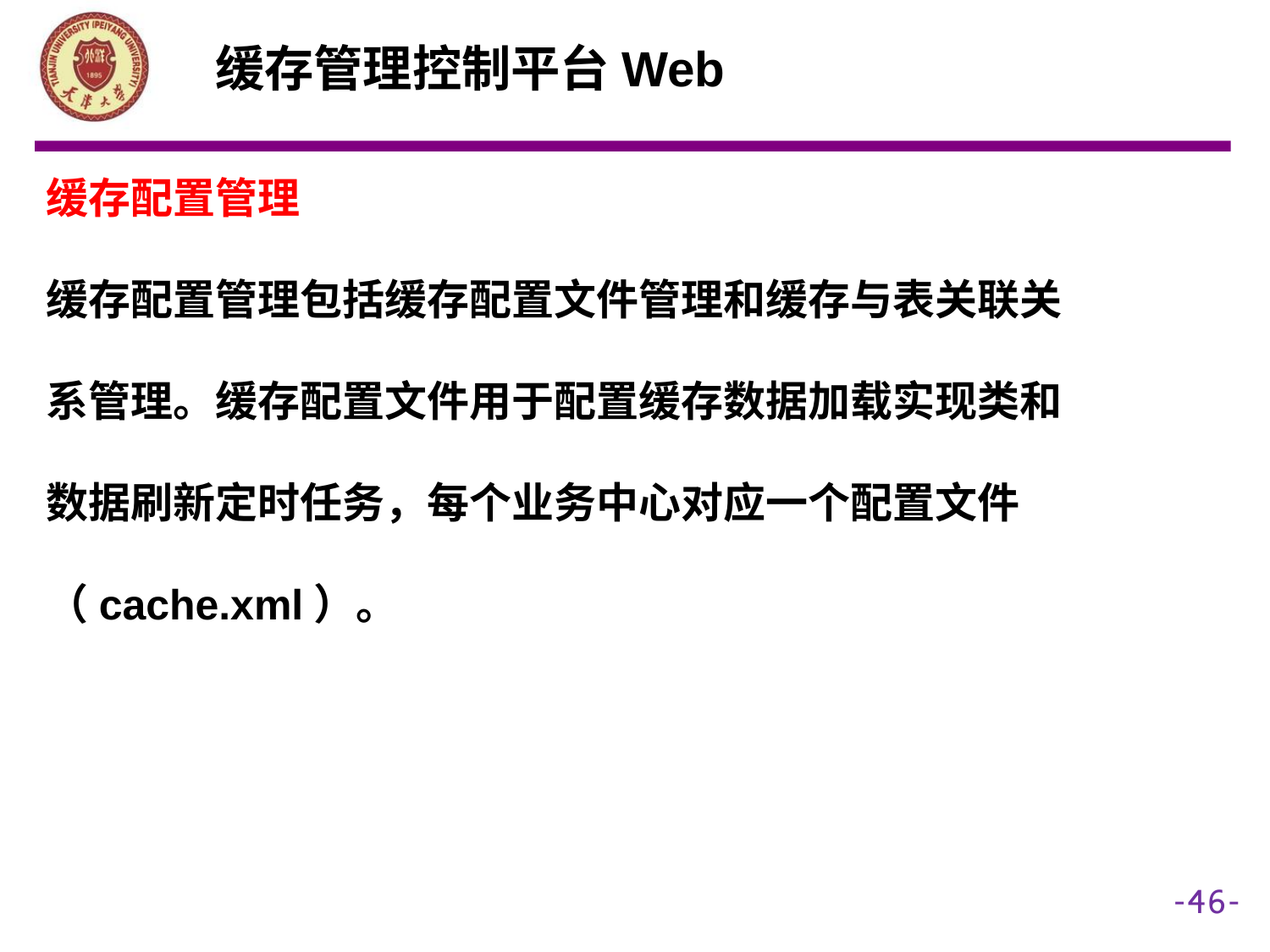

缓存管理控制平台Web
缓存配置管理
缓存配置管理包括缓存配置文件管理和缓存与表关联关系管理。缓存配置文件用于配置缓存数据加载实现类和数据刷新定时任务，每个业务中心对应一个配置文件（cache.xml）。